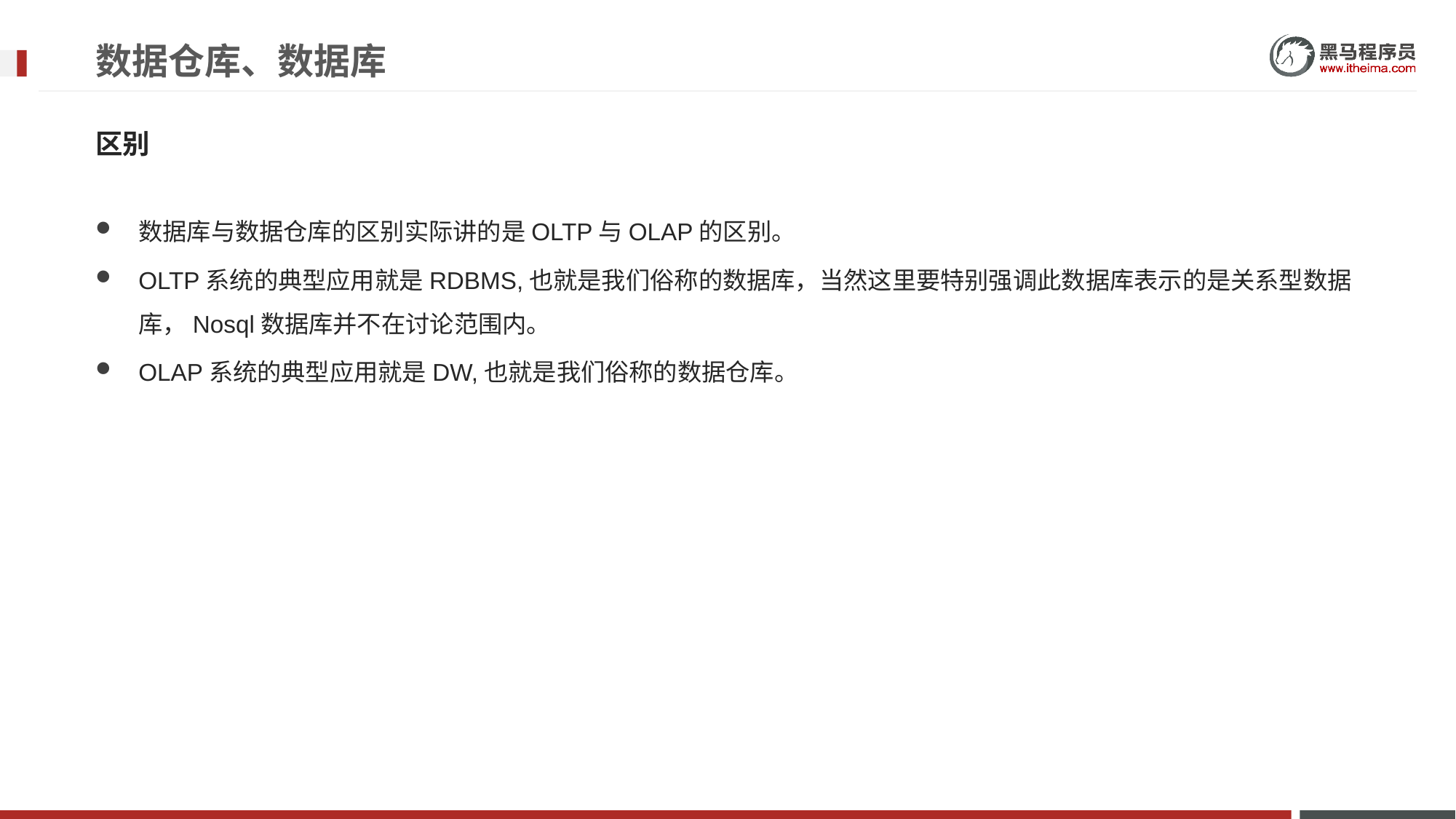

# 数据仓库、数据库
区别
数据库与数据仓库的区别实际讲的是OLTP与OLAP的区别。
OLTP系统的典型应用就是RDBMS,也就是我们俗称的数据库，当然这里要特别强调此数据库表示的是关系型数据库，Nosql数据库并不在讨论范围内。
OLAP系统的典型应用就是DW,也就是我们俗称的数据仓库。